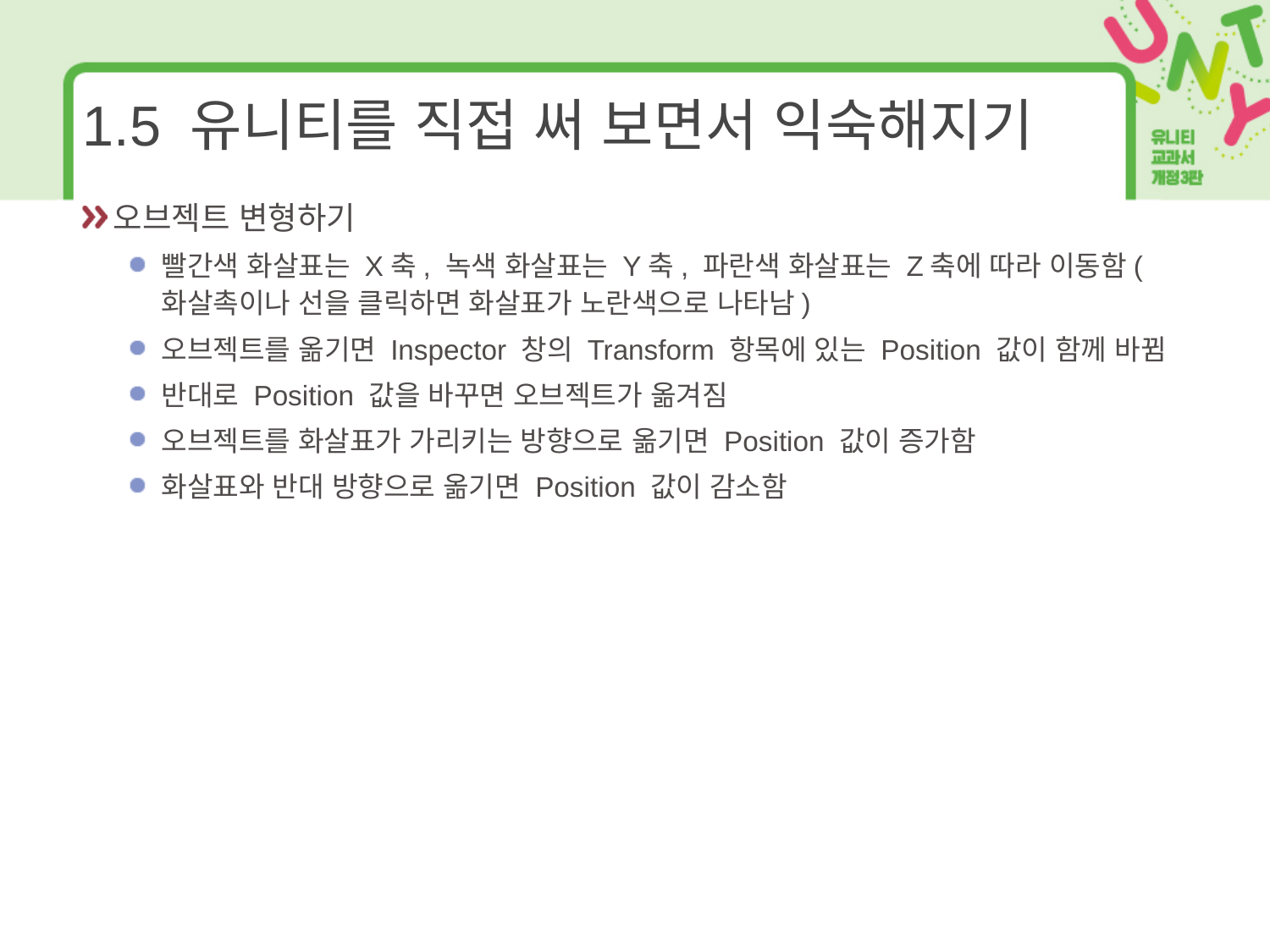

# 1.5 유니티를 직접 써 보면서 익숙해지기
오브젝트 변형하기
빨간색 화살표는 X축, 녹색 화살표는 Y축, 파란색 화살표는 Z축에 따라 이동함(화살촉이나 선을 클릭하면 화살표가 노란색으로 나타남)
오브젝트를 옮기면 Inspector 창의 Transform 항목에 있는 Position 값이 함께 바뀜
반대로 Position 값을 바꾸면 오브젝트가 옮겨짐
오브젝트를 화살표가 가리키는 방향으로 옮기면 Position 값이 증가함
화살표와 반대 방향으로 옮기면 Position 값이 감소함